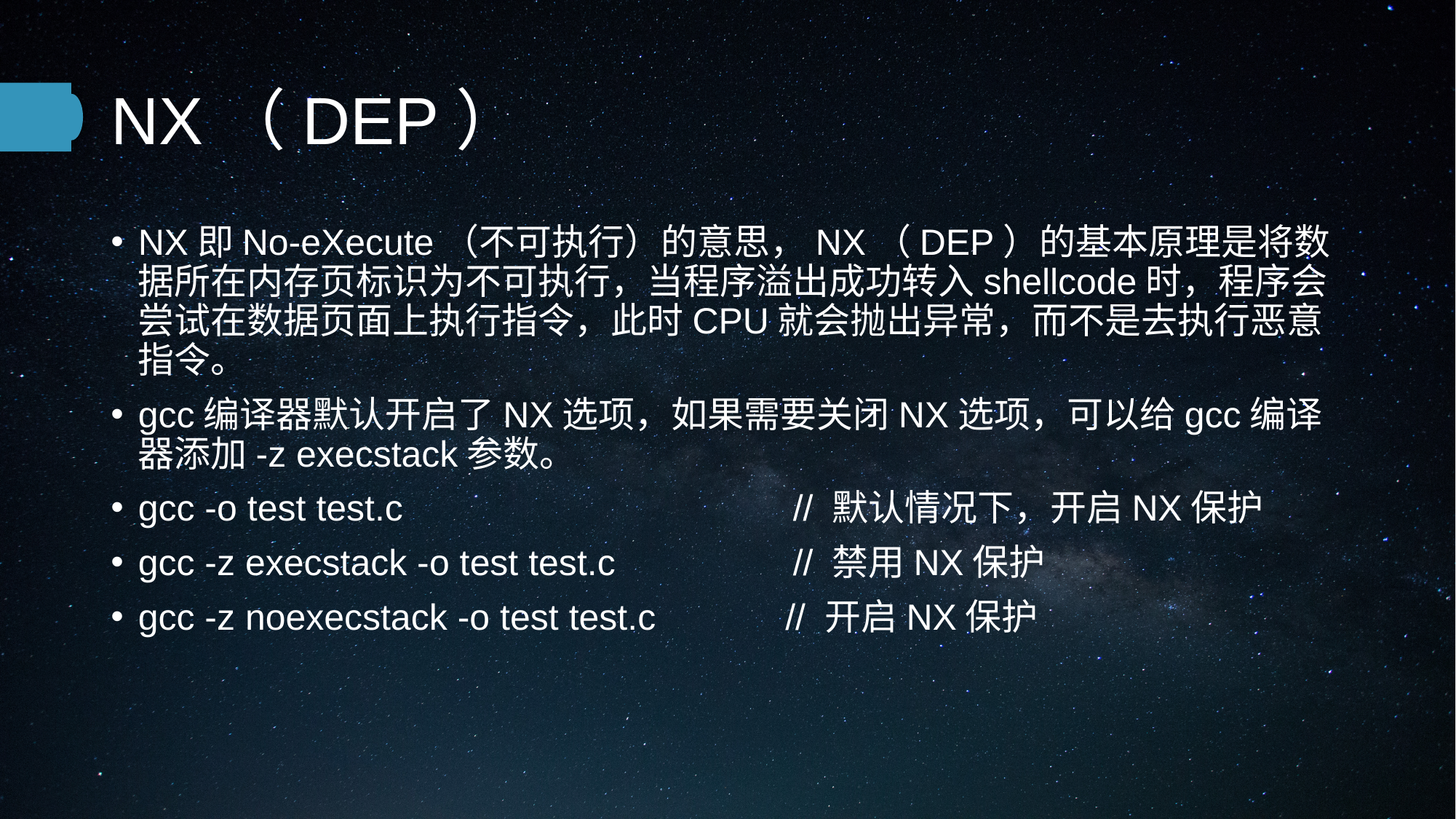

# NX（DEP）
NX即No-eXecute（不可执行）的意思，NX（DEP）的基本原理是将数据所在内存页标识为不可执行，当程序溢出成功转入shellcode时，程序会尝试在数据页面上执行指令，此时CPU就会抛出异常，而不是去执行恶意指令。
gcc编译器默认开启了NX选项，如果需要关闭NX选项，可以给gcc编译器添加-z execstack参数。
gcc -o test test.c				// 默认情况下，开启NX保护
gcc -z execstack -o test test.c		// 禁用NX保护
gcc -z noexecstack -o test test.c	          // 开启NX保护